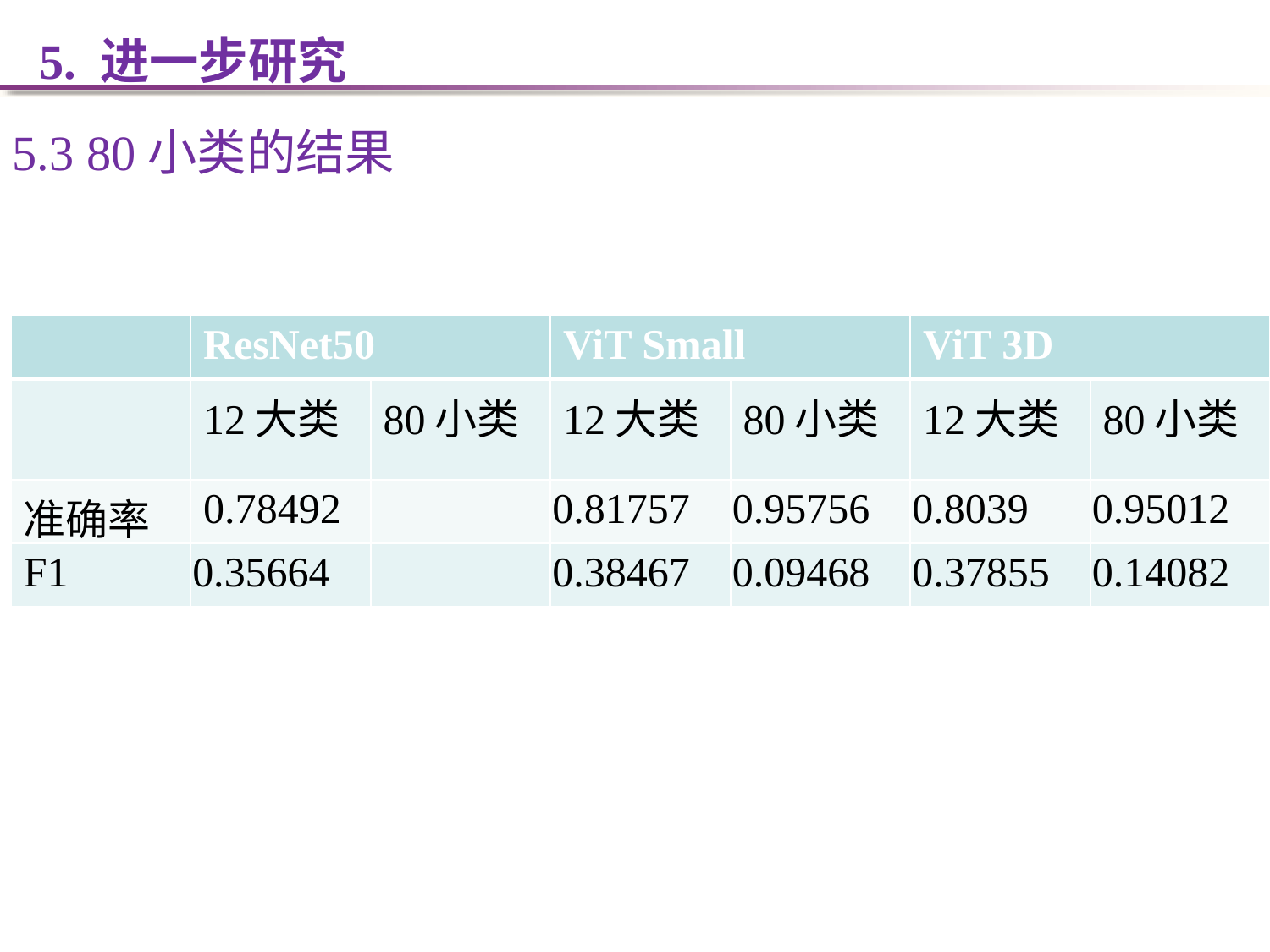

5. 进一步研究
5.3 80小类的结果
|  | ResNet50 |  | ViT Small |  | ViT 3D |  |
| --- | --- | --- | --- | --- | --- | --- |
|  | 12大类 | 80小类 | 12大类 | 80小类 | 12大类 | 80小类 |
| 准确率 | 0.78492 |  | 0.81757 | 0.95756 | 0.8039 | 0.95012 |
| F1 | 0.35664 |  | 0.38467 | 0.09468 | 0.37855 | 0.14082 |
26